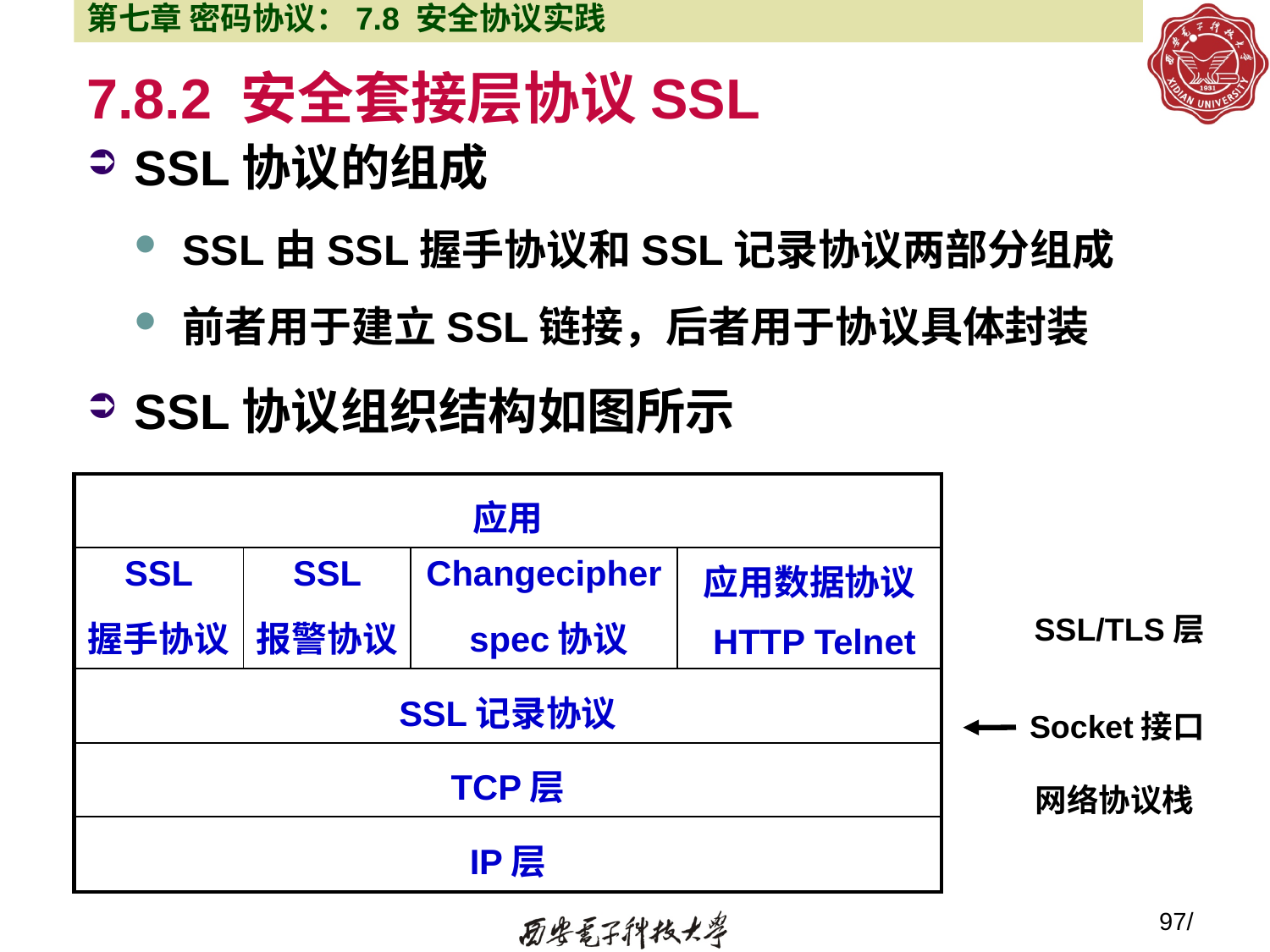

第七章 密码协议：7.8 安全协议实践
7.8.2 安全套接层协议SSL
SSL协议的组成
SSL由SSL握手协议和SSL记录协议两部分组成
前者用于建立SSL链接，后者用于协议具体封装
SSL协议组织结构如图所示
| 应用 |  |  |  |
| --- | --- | --- | --- |
| SSL 握手协议 | SSL 报警协议 | Changecipher spec协议 | 应用数据协议 HTTP Telnet |
| SSL记录协议 |  |  |  |
| TCP层 |  |  |  |
| IP层 |  |  |  |
SSL/TLS层
Socket接口

网络协议栈
97/